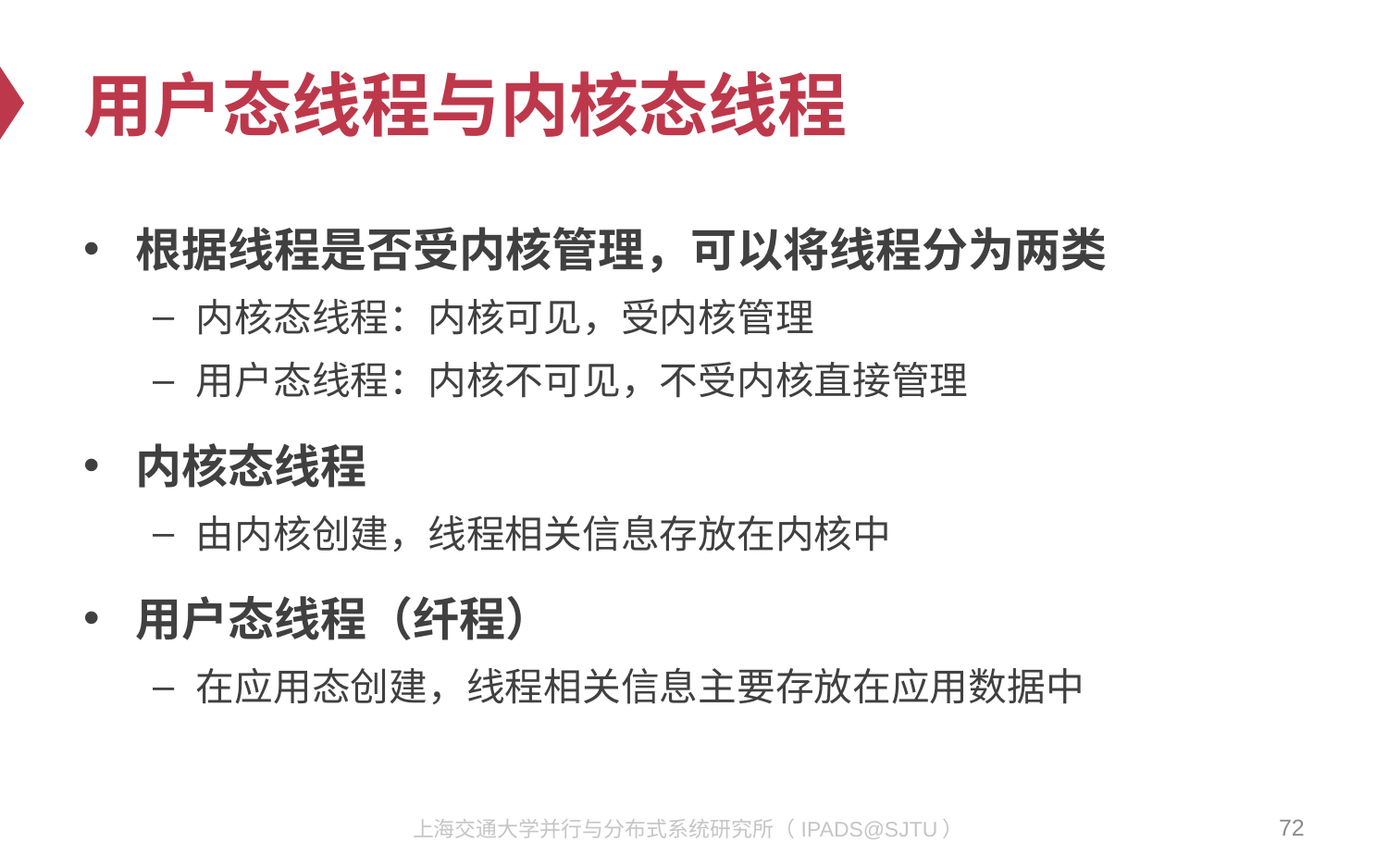

# 用户态线程与内核态线程
根据线程是否受内核管理，可以将线程分为两类
内核态线程：内核可见，受内核管理
用户态线程：内核不可见，不受内核直接管理
内核态线程
由内核创建，线程相关信息存放在内核中
用户态线程（纤程）
在应用态创建，线程相关信息主要存放在应用数据中
72
上海交通大学并行与分布式系统研究所（IPADS@SJTU）